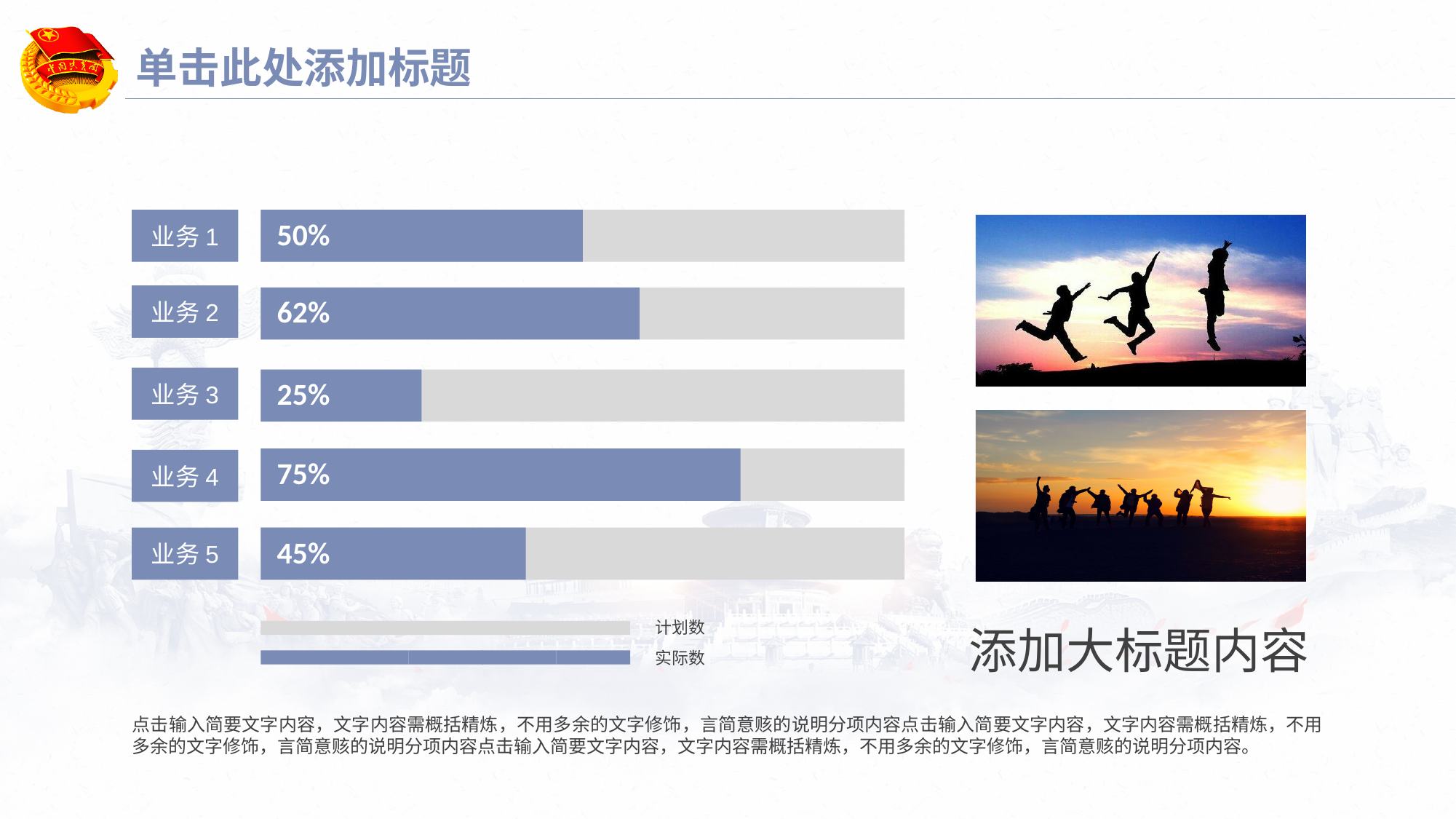

延迟符
# 单击此处添加标题
50%

业务1

62%

业务2
25%

业务3

75%

业务4
45%

业务5
计划数
添加大标题内容

实际数

点击输入简要文字内容，文字内容需概括精炼，不用多余的文字修饰，言简意赅的说明分项内容点击输入简要文字内容，文字内容需概括精炼，不用多余的文字修饰，言简意赅的说明分项内容点击输入简要文字内容，文字内容需概括精炼，不用多余的文字修饰，言简意赅的说明分项内容。